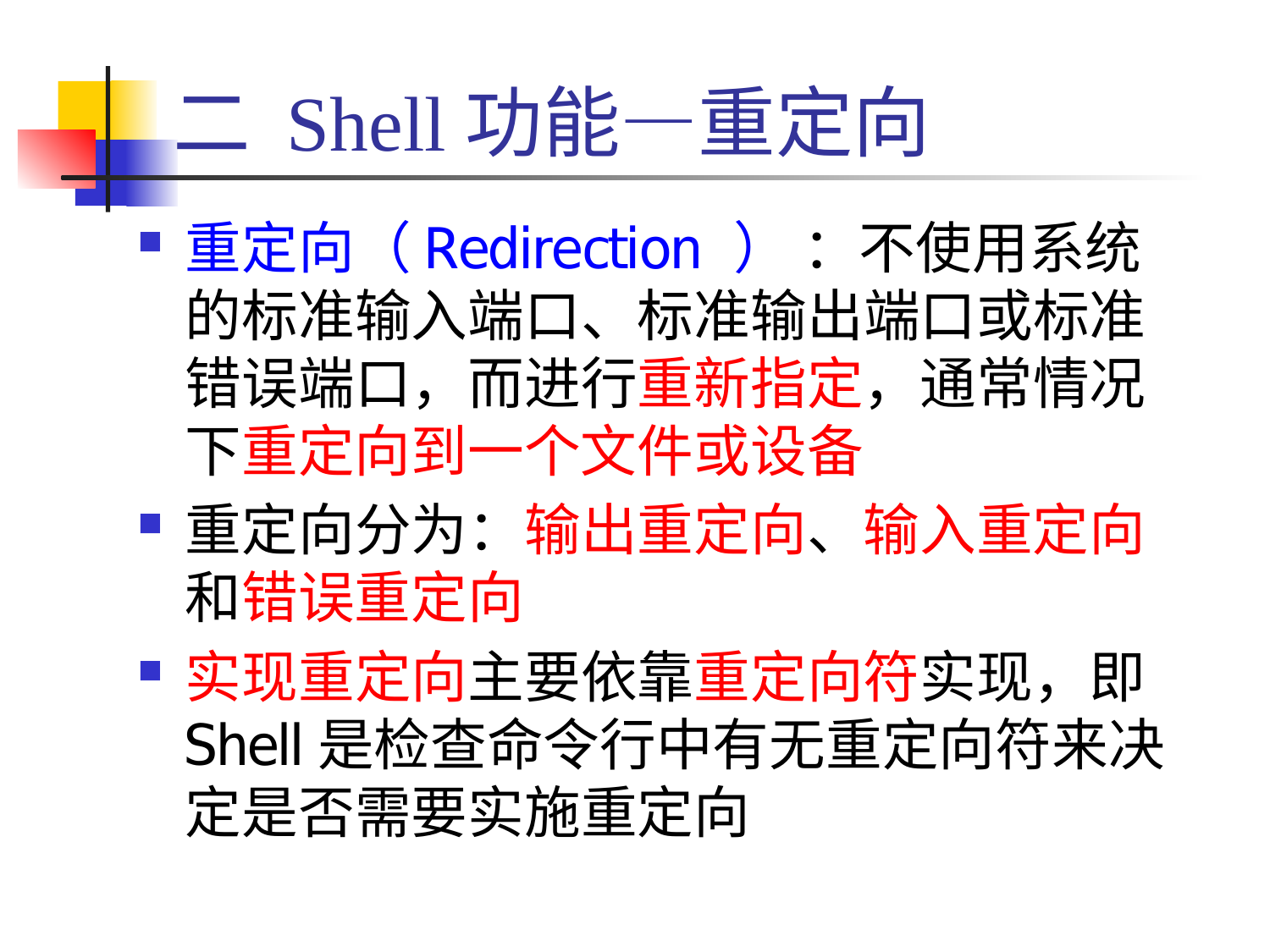

# 二 Shell功能—重定向
重定向（Redirection ） ：不使用系统的标准输入端口、标准输出端口或标准错误端口，而进行重新指定，通常情况下重定向到一个文件或设备
重定向分为：输出重定向、输入重定向和错误重定向
实现重定向主要依靠重定向符实现，即Shell是检查命令行中有无重定向符来决定是否需要实施重定向